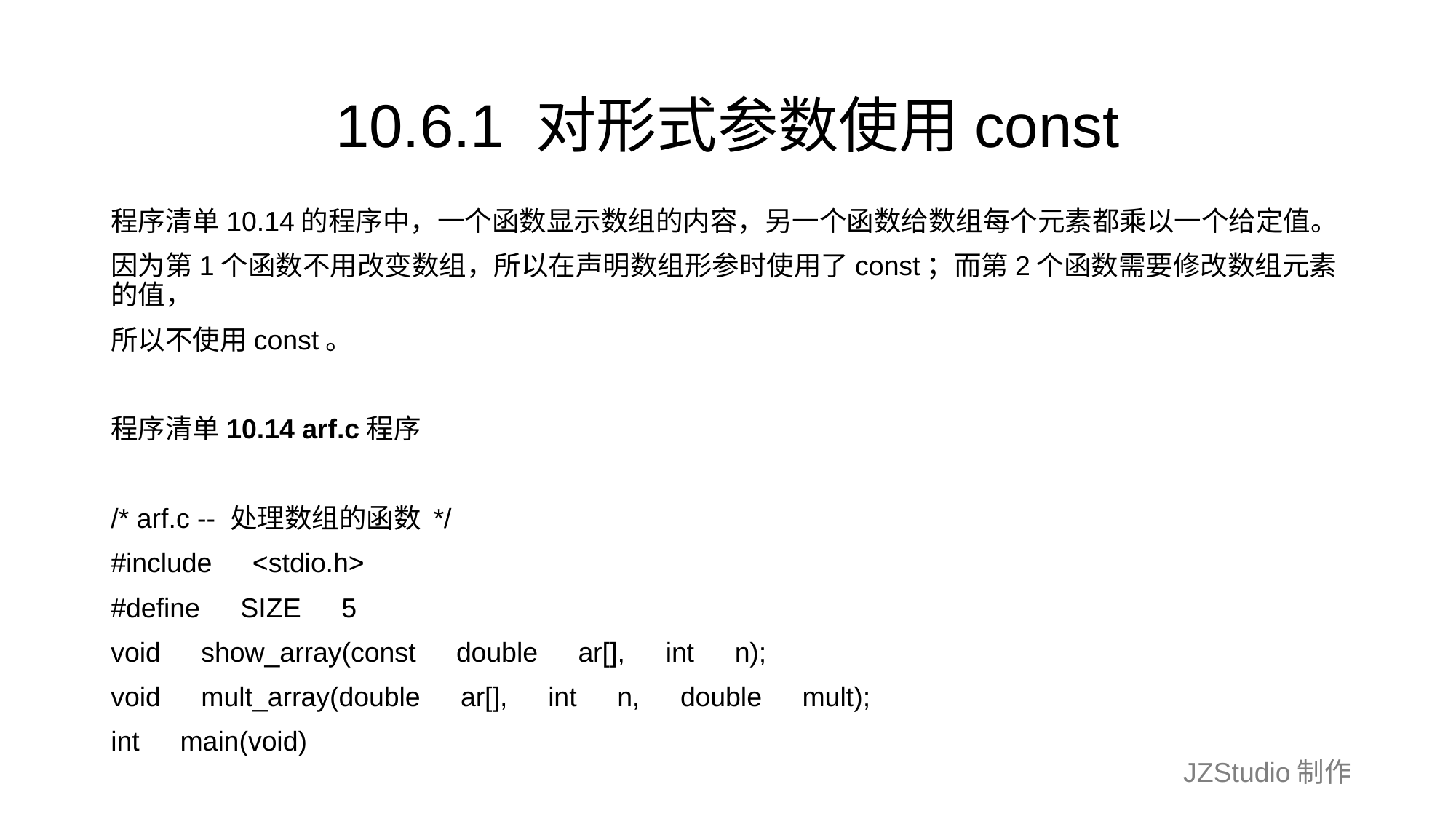

# 10.6.1 对形式参数使用const
程序清单10.14的程序中，一个函数显示数组的内容，另一个函数给数组每个元素都乘以一个给定值。
因为第1个函数不用改变数组，所以在声明数组形参时使用了const；而第2个函数需要修改数组元素的值，
所以不使用const。

程序清单10.14 arf.c程序

/* arf.c -- 处理数组的函数 */
#include　<stdio.h>
#define　SIZE　5
void　show_array(const　double　ar[],　int　n);
void　mult_array(double　ar[],　int　n,　double　mult);
int　main(void)